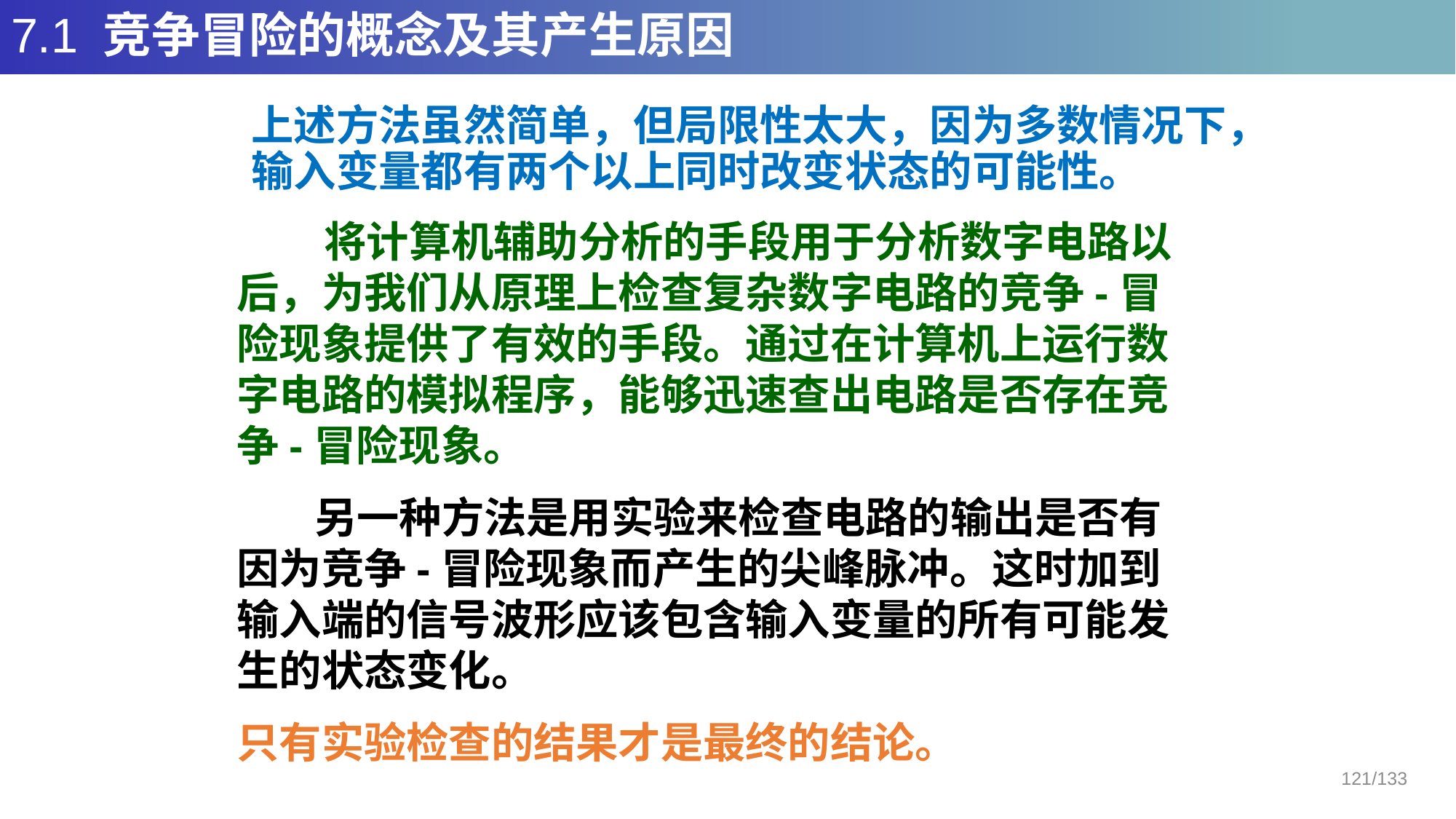

# 7.1 竞争冒险的概念及其产生原因
上述方法虽然简单，但局限性太大，因为多数情况下，输入变量都有两个以上同时改变状态的可能性。
        将计算机辅助分析的手段用于分析数字电路以后，为我们从原理上检查复杂数字电路的竞争-冒险现象提供了有效的手段。通过在计算机上运行数字电路的模拟程序，能够迅速查出电路是否存在竞争-冒险现象。
       另一种方法是用实验来检查电路的输出是否有因为竞争-冒险现象而产生的尖峰脉冲。这时加到输入端的信号波形应该包含输入变量的所有可能发生的状态变化。
只有实验检查的结果才是最终的结论。
121/133